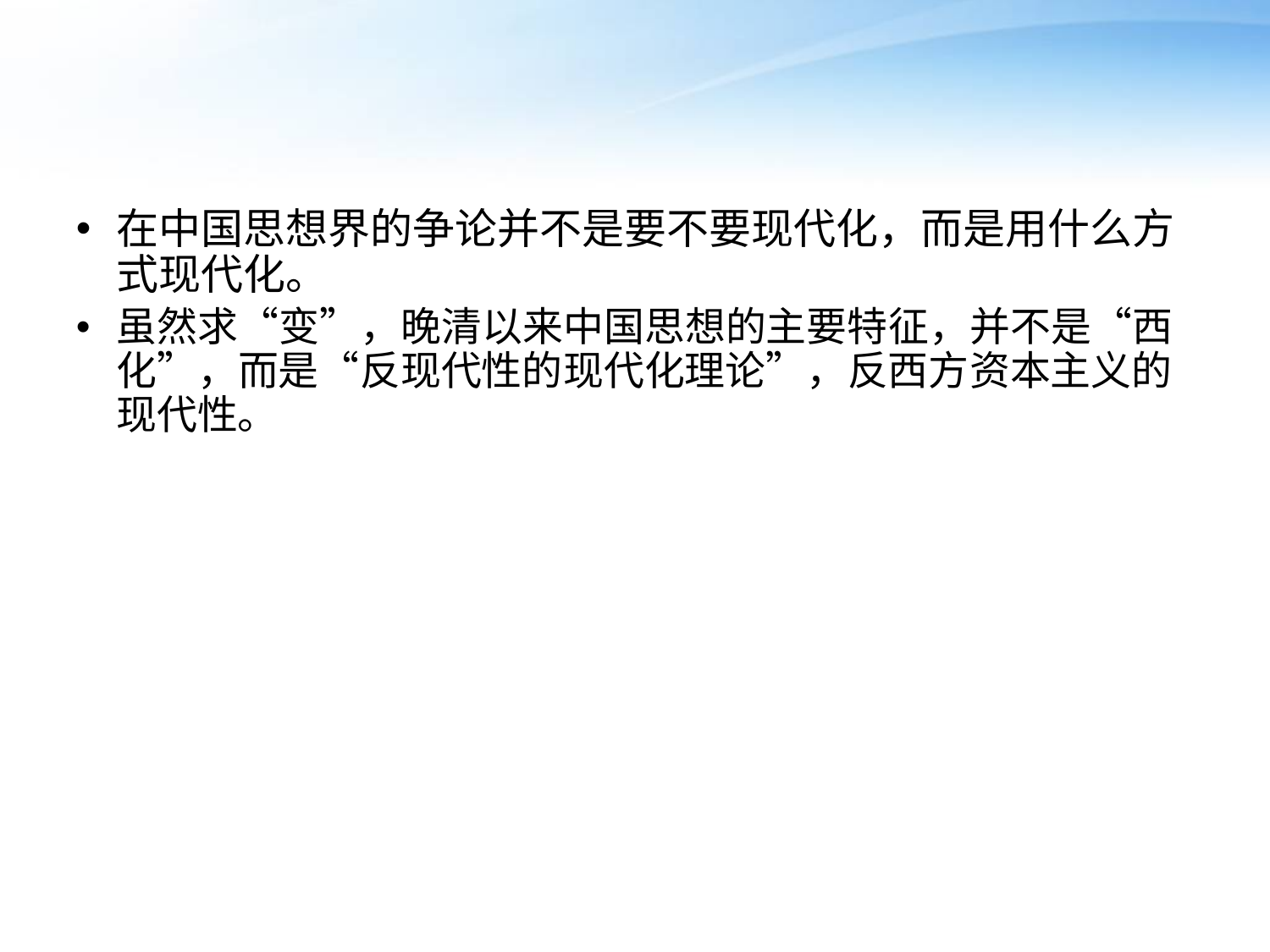

#
在中国思想界的争论并不是要不要现代化，而是用什么方式现代化。
虽然求“变”，晚清以来中国思想的主要特征，并不是“西化”，而是“反现代性的现代化理论”，反西方资本主义的现代性。